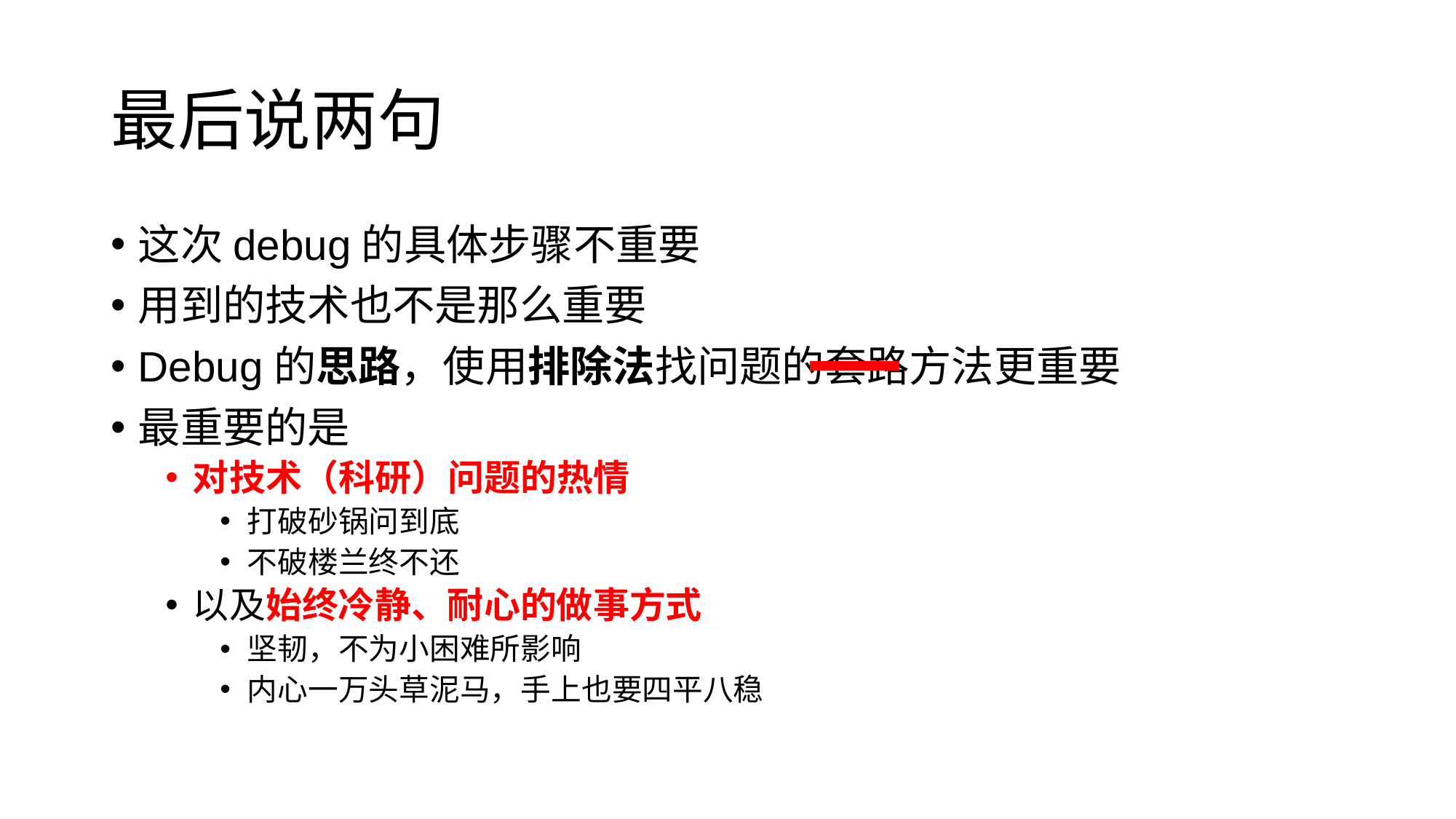

# 最后说两句
这次debug的具体步骤不重要
用到的技术也不是那么重要
Debug的思路，使用排除法找问题的套路方法更重要
最重要的是
对技术（科研）问题的热情
打破砂锅问到底
不破楼兰终不还
以及始终冷静、耐心的做事方式
坚韧，不为小困难所影响
内心一万头草泥马，手上也要四平八稳